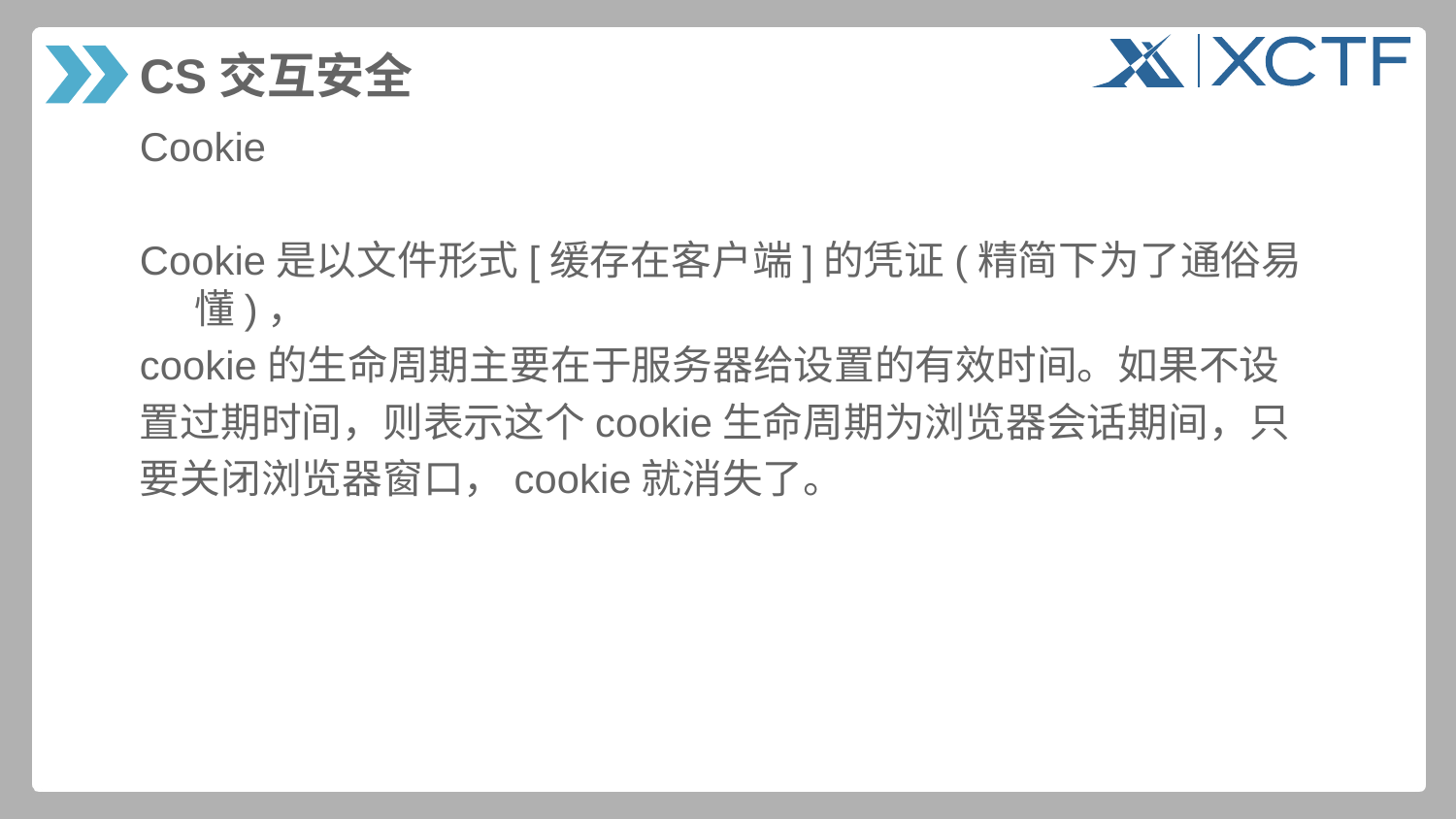

# CS交互安全
Cookie

Cookie是以文件形式[缓存在客户端]的凭证(精简下为了通俗易懂)，
cookie的生命周期主要在于服务器给设置的有效时间。如果不设
置过期时间，则表示这个cookie生命周期为浏览器会话期间，只
要关闭浏览器窗口，cookie就消失了。